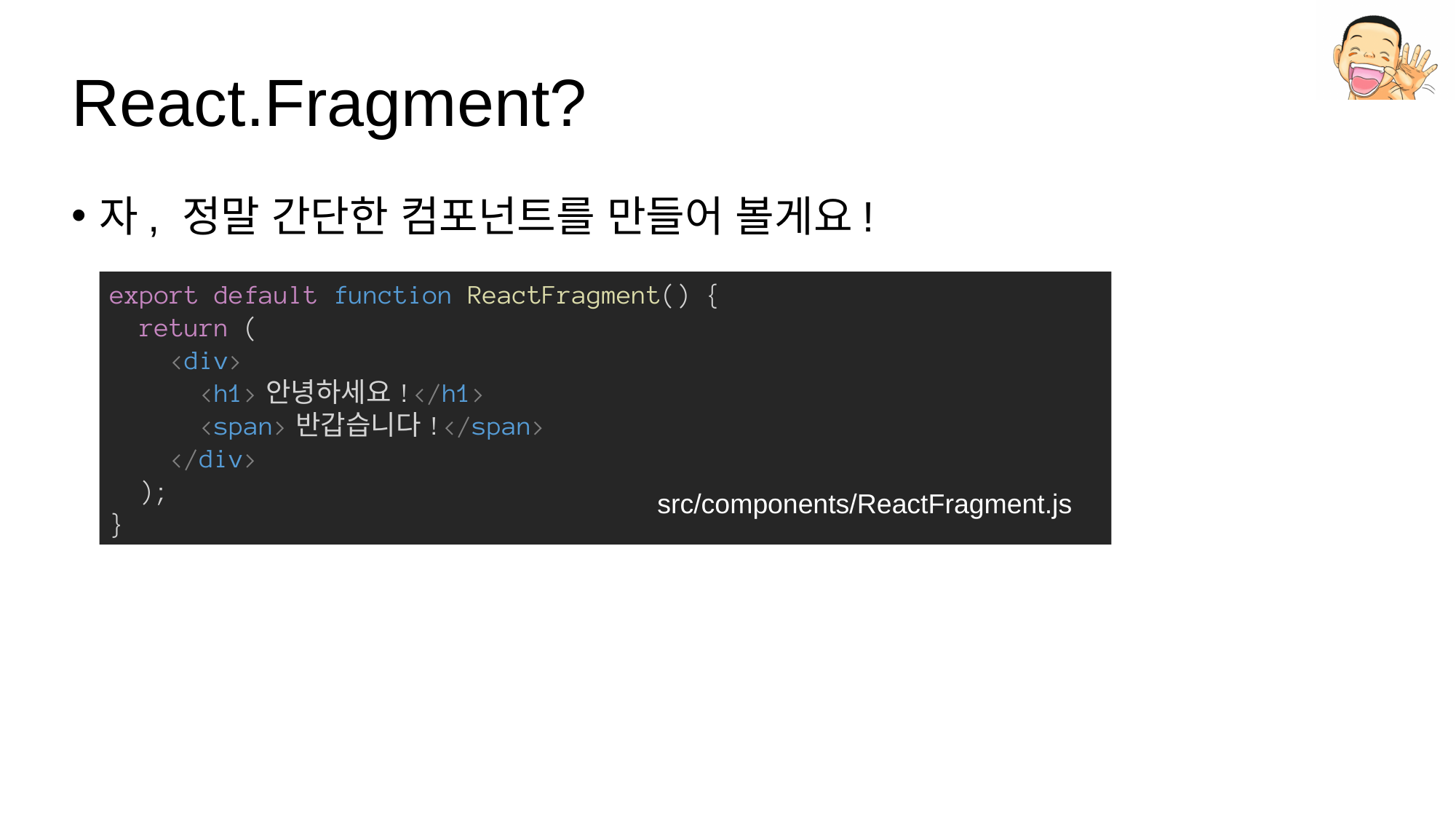

# React.Fragment?
자, 정말 간단한 컴포넌트를 만들어 볼게요!

export default function ReactFragment() {
  return (
    <div>
      <h1>안녕하세요!</h1>
      <span>반갑습니다!</span>
    </div>
  );
}
src/components/ReactFragment.js